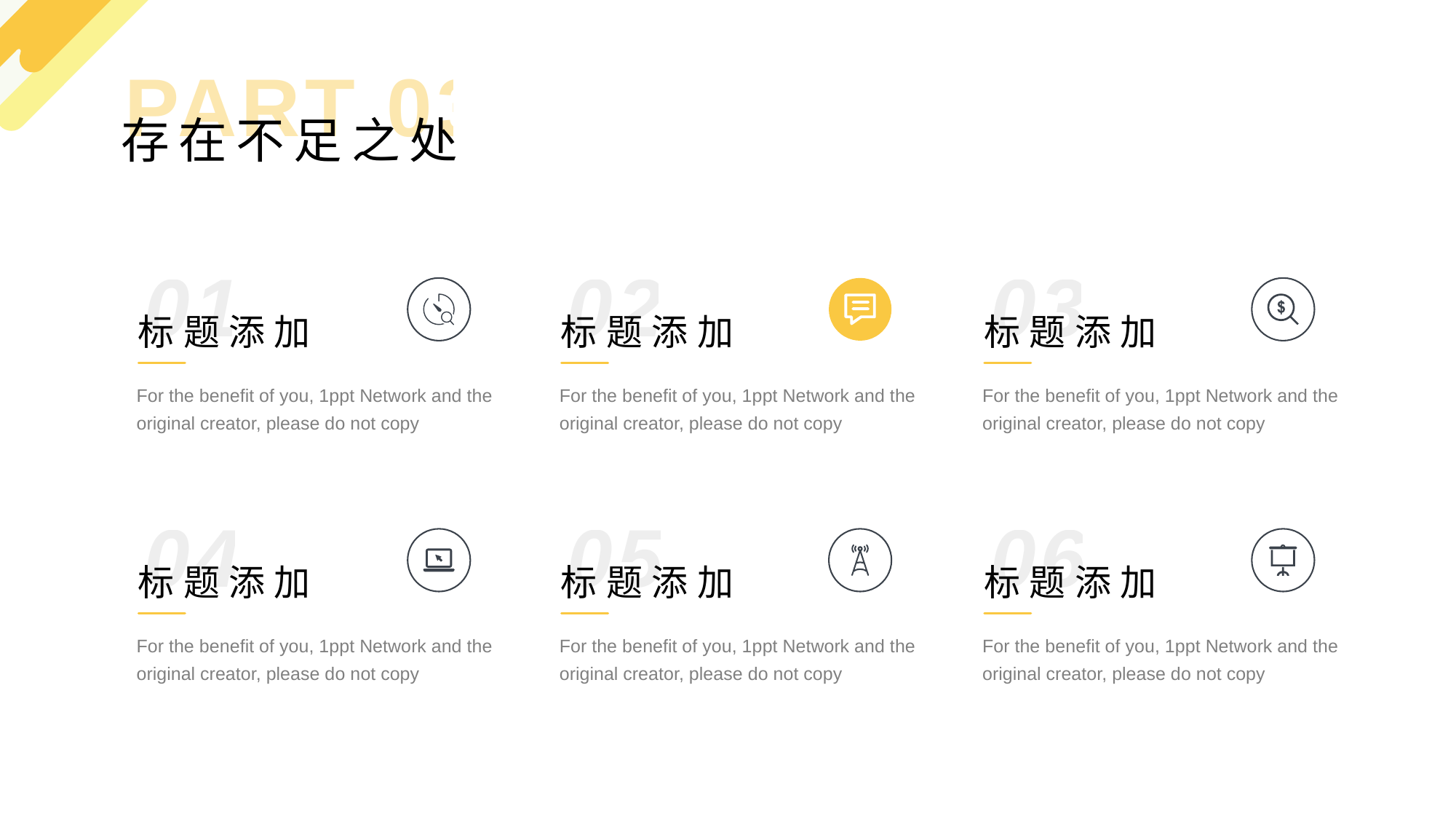

PART 03
存在不足之处
01
标题添加
For the benefit of you, 1ppt Network and the original creator, please do not copy
02
标题添加
For the benefit of you, 1ppt Network and the original creator, please do not copy
03
标题添加
For the benefit of you, 1ppt Network and the original creator, please do not copy

04
标题添加
For the benefit of you, 1ppt Network and the original creator, please do not copy
05
标题添加
For the benefit of you, 1ppt Network and the original creator, please do not copy
06
标题添加
For the benefit of you, 1ppt Network and the original creator, please do not copy